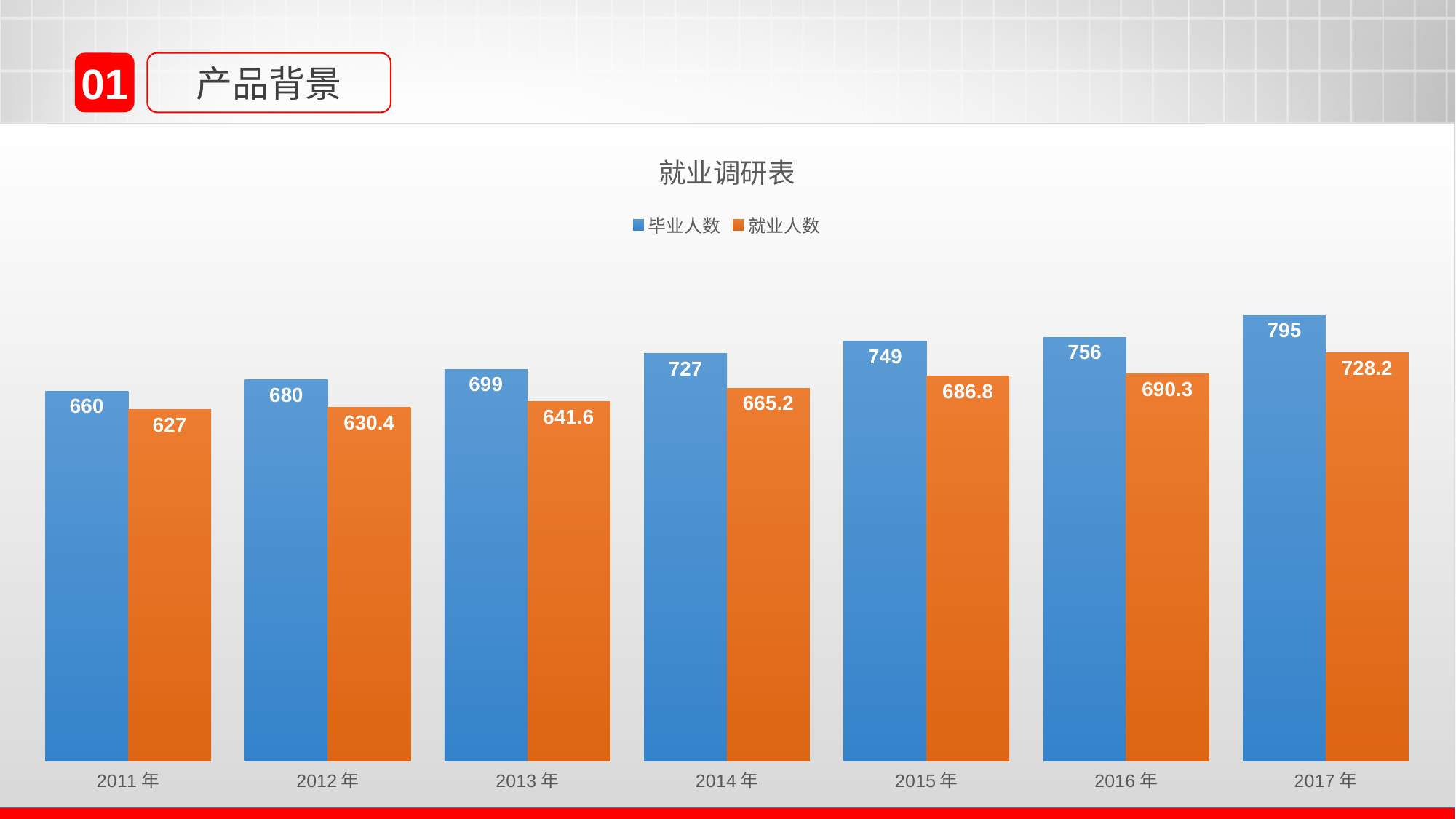

01
产品背景

### Chart: 就业调研表

| Category | 毕业人数 | 就业人数 |
|---|---|---|
| 2011年 | 660.0 | 627.0 |
| 2012年 | 680.0 | 630.4 |
| 2013年 | 699.0 | 641.6 |
| 2014年 | 727.0 | 665.2 |
| 2015年 | 749.0 | 686.8 |
| 2016年 | 756.0 | 690.3 |
| 2017年 | 795.0 | 728.2 |

就业形势

创业形势